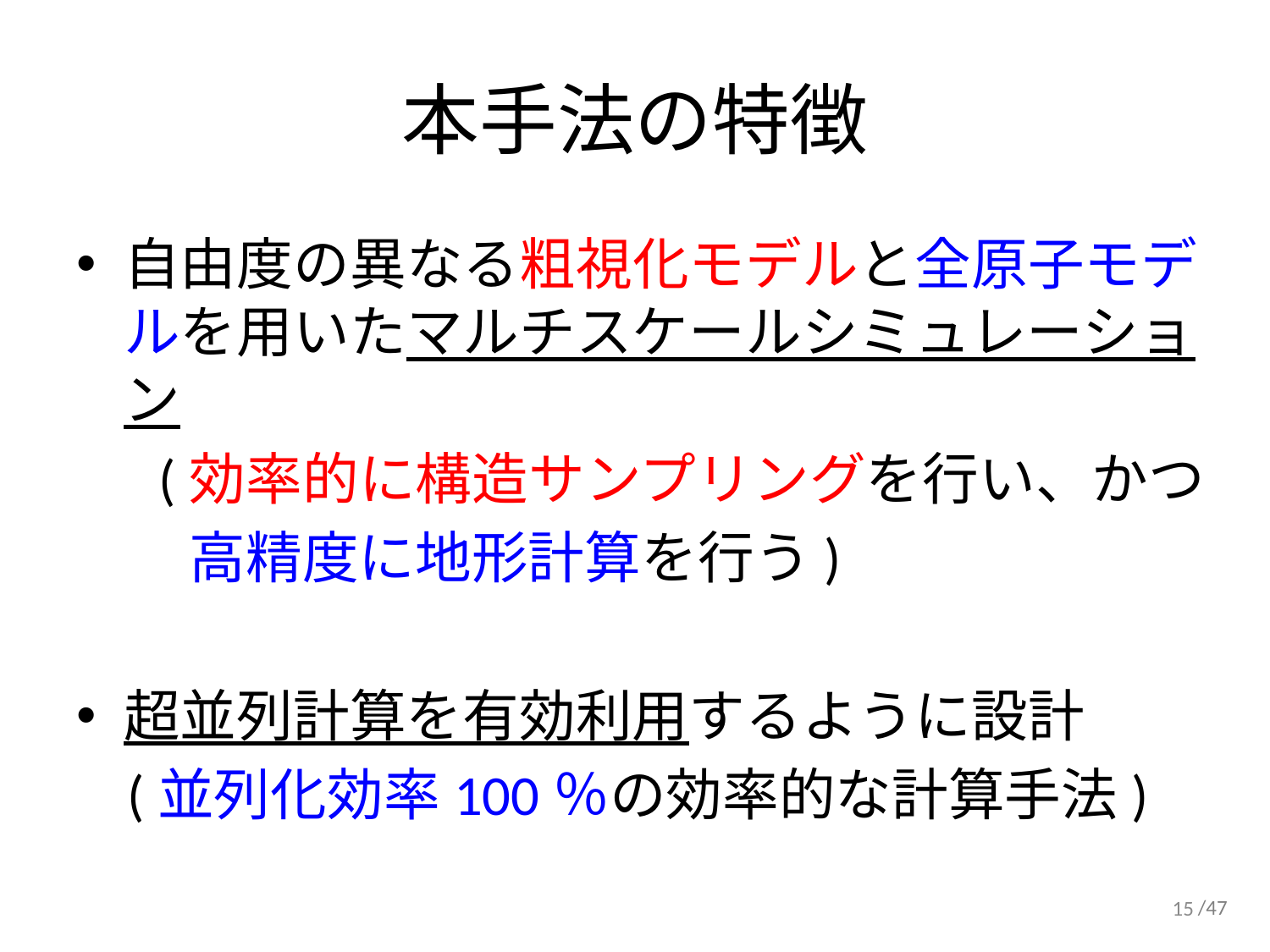

# 本手法の特徴
自由度の異なる粗視化モデルと全原子モデルを用いたマルチスケールシミュレーション
　 (効率的に構造サンプリングを行い、かつ
　　高精度に地形計算を行う)

超並列計算を有効利用するように設計
    (並列化効率100％の効率的な計算手法)

15